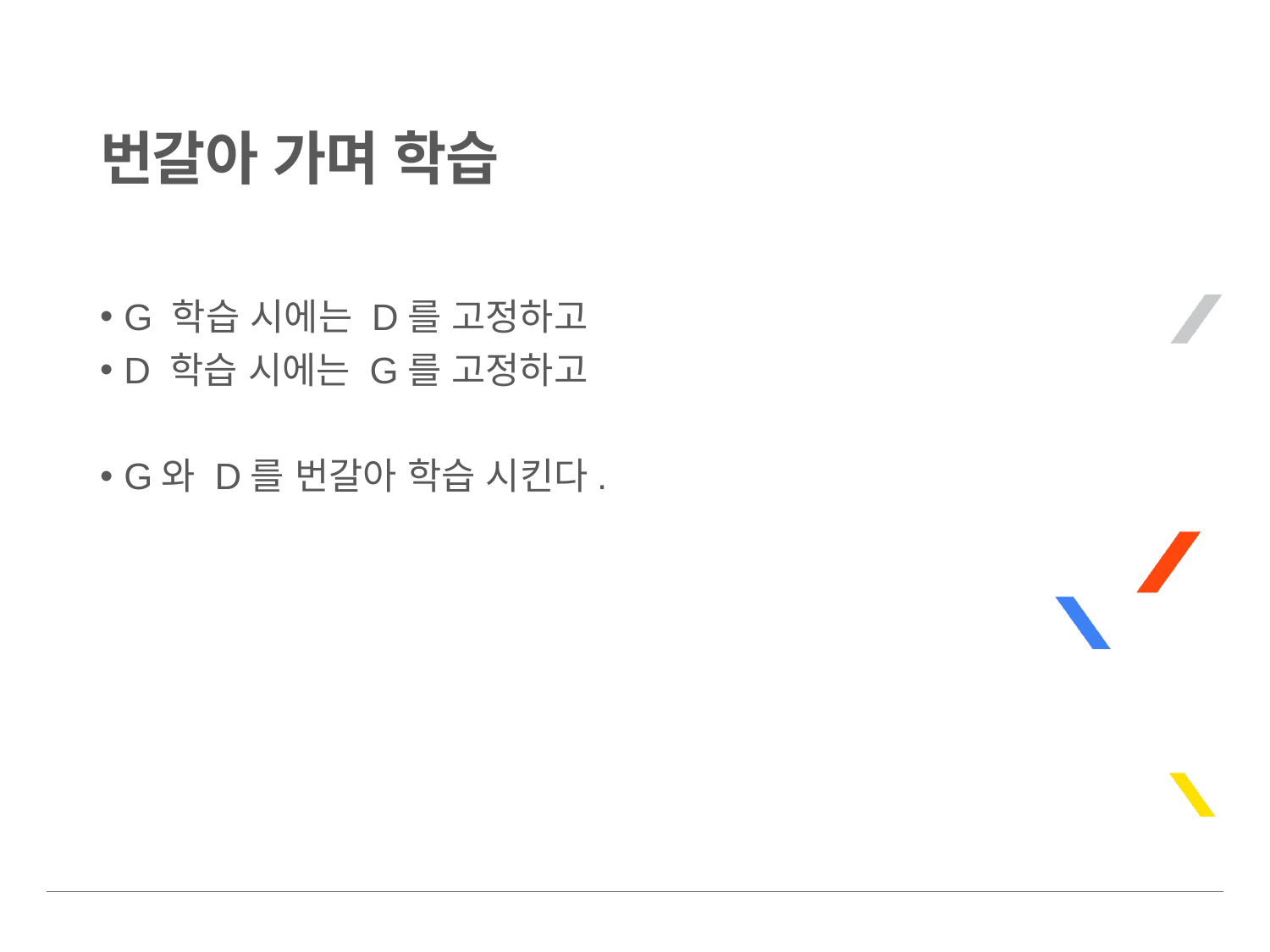

# 번갈아 가며 학습
G 학습 시에는 D를 고정하고
D 학습 시에는 G를 고정하고

G와 D를 번갈아 학습 시킨다.